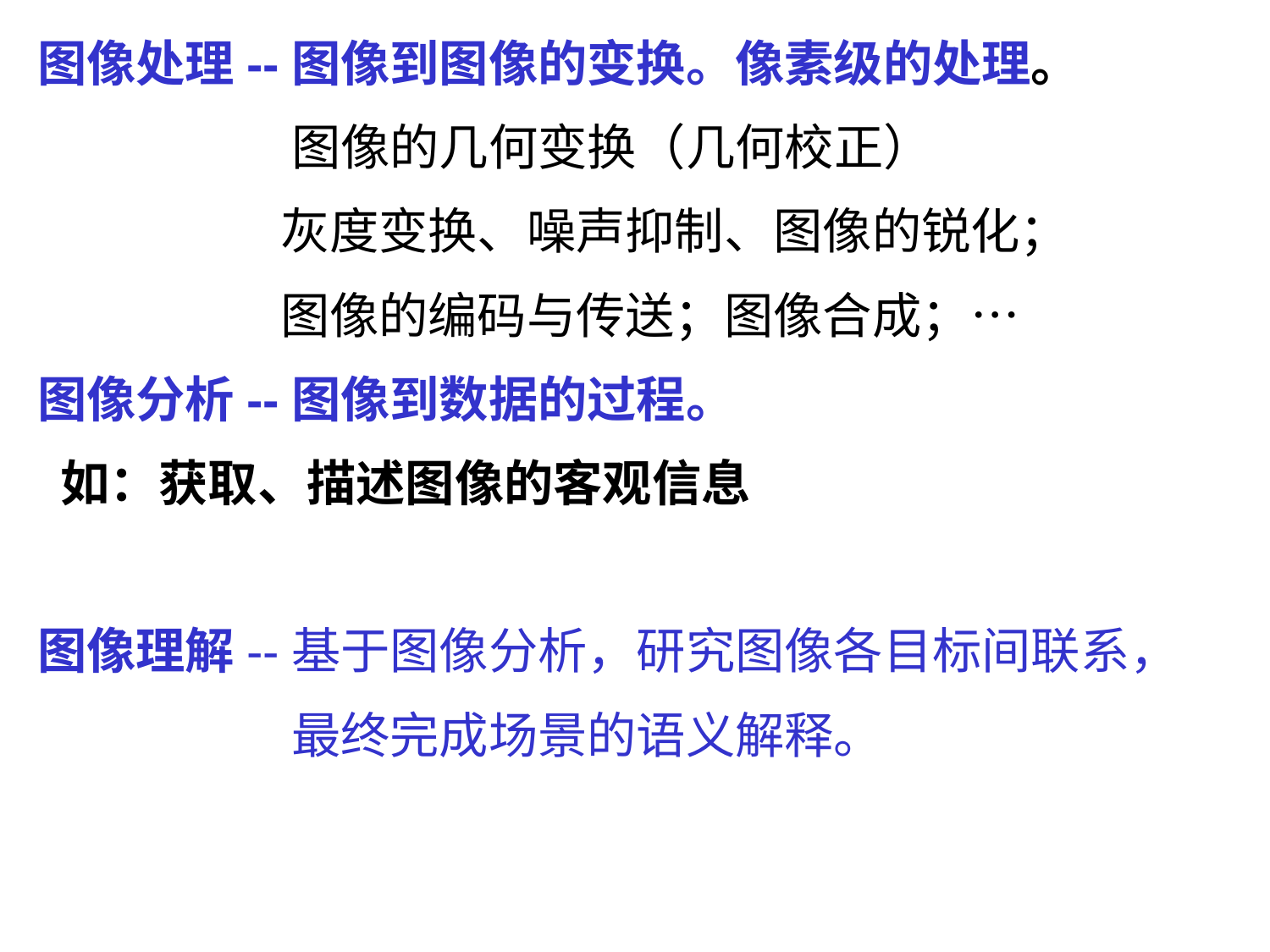

图像处理--	图像到图像的变换。像素级的处理。
                	图像的几何变换（几何校正）
                     灰度变换、噪声抑制、图像的锐化；
                     图像的编码与传送；图像合成；…
图像分析--	图像到数据的过程。
 如：获取、描述图像的客观信息

图像理解--	基于图像分析，研究图像各目标间联系，
                 	最终完成场景的语义解释。